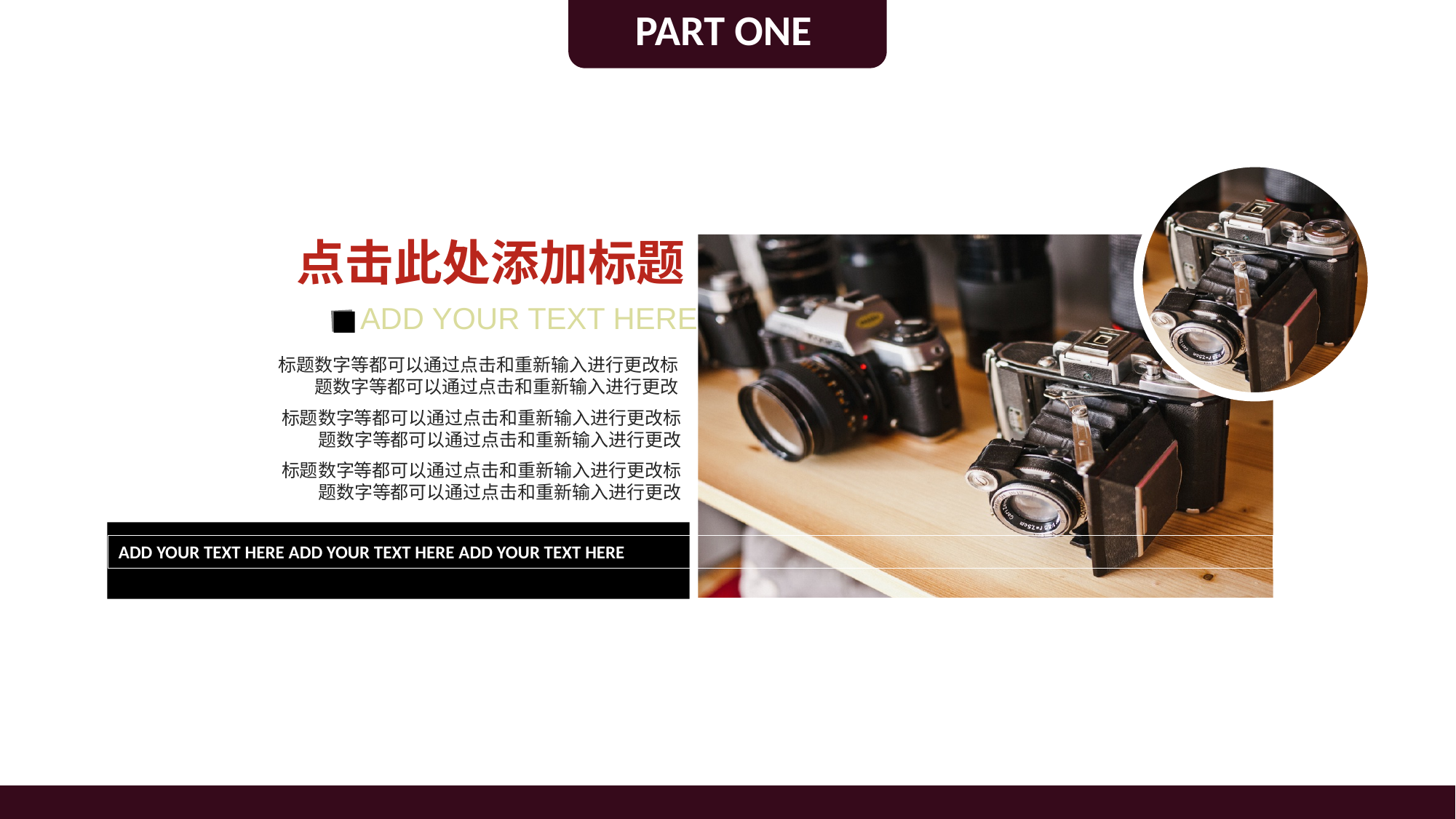

PART ONE

点击此处添加标题

ADD YOUR TEXT HERE

标题数字等都可以通过点击和重新输入进行更改标题数字等都可以通过点击和重新输入进行更改
标题数字等都可以通过点击和重新输入进行更改标题数字等都可以通过点击和重新输入进行更改
标题数字等都可以通过点击和重新输入进行更改标题数字等都可以通过点击和重新输入进行更改

ADD YOUR TEXT HERE ADD YOUR TEXT HERE ADD YOUR TEXT HERE